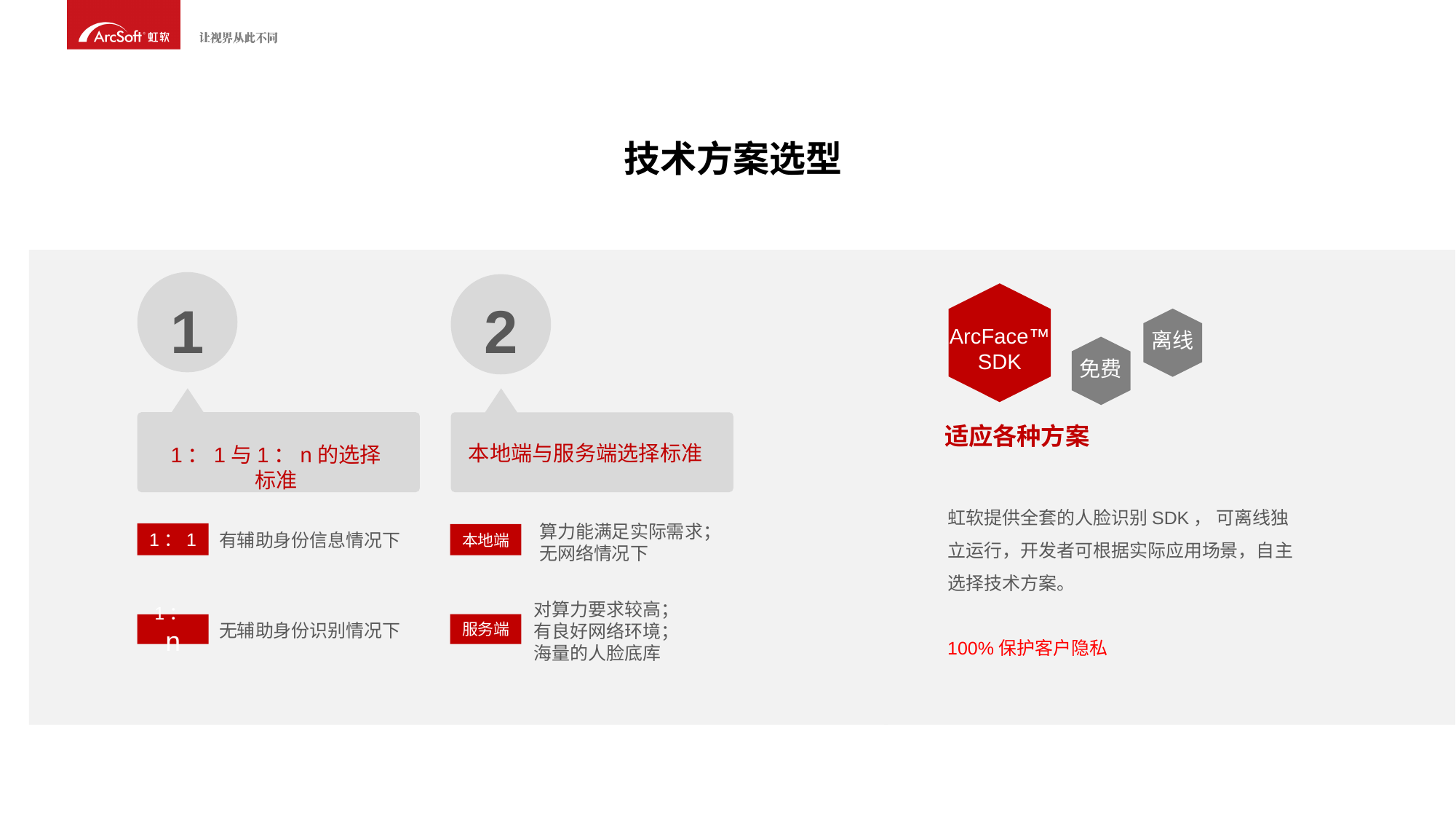

技术方案选型

1

2

ArcFace™
SDK
离线

免费

适应各种方案
本地端与服务端选择标准
1：1与1：n的选择标准
虹软提供全套的人脸识别SDK， 可离线独立运行，开发者可根据实际应用场景，自主选择技术方案。

100%保护客户隐私
 算力能满足实际需求；
 无网络情况下
1：1
有辅助身份信息情况下
本地端
对算力要求较高；
有良好网络环境；
海量的人脸底库
无辅助身份识别情况下
服务端
1：n